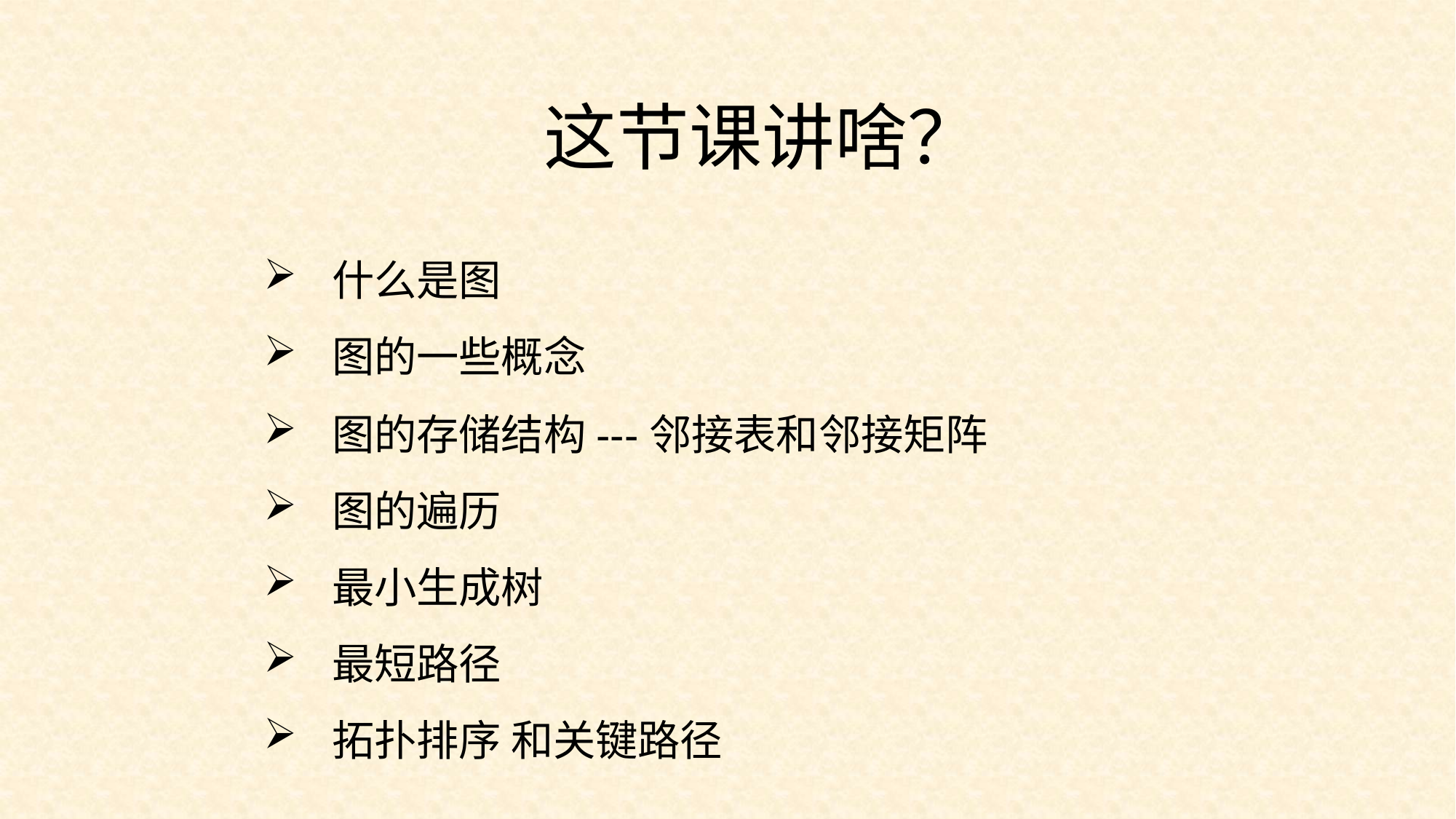

这节课讲啥？
什么是图
图的一些概念
图的存储结构---邻接表和邻接矩阵
图的遍历
最小生成树
最短路径
拓扑排序 和关键路径